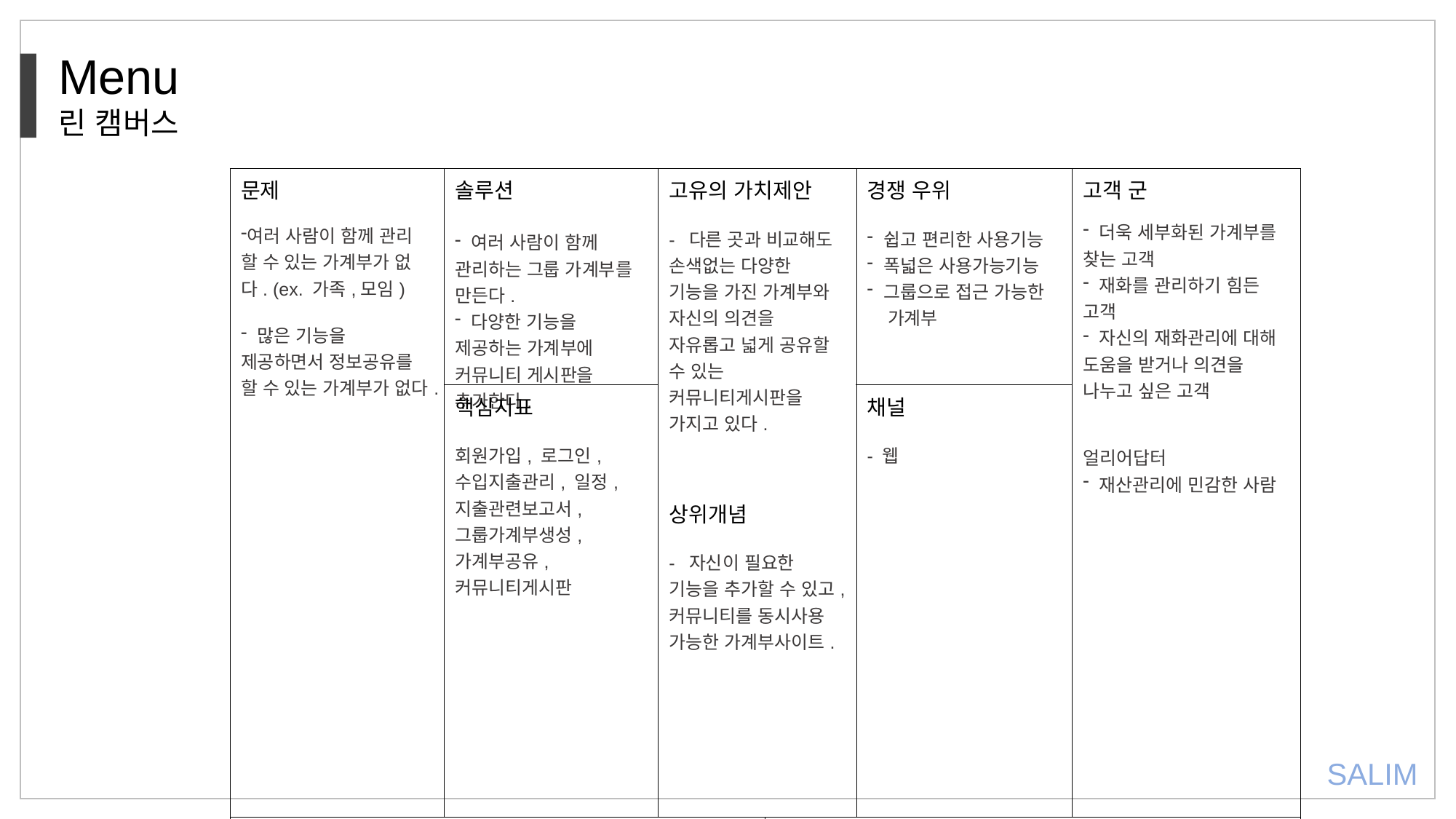

Menu
린 캠버스

| 문제 여러 사람이 함께 관리 할 수 있는 가계부가 없다. (ex. 가족,모임) 많은 기능을 제공하면서 정보공유를 할 수 있는 가계부가 없다. | 솔루션 여러 사람이 함께 관리하는 그룹 가계부를 만든다. 다양한 기능을 제공하는 가계부에 커뮤니티 게시판을 추가한다. | 고유의 가치제안 - 다른 곳과 비교해도 손색없는 다양한 기능을 가진 가계부와 자신의 의견을 자유롭고 넓게 공유할 수 있는 커뮤니티게시판을 가지고 있다. 상위개념 - 자신이 필요한 기능을 추가할 수 있고, 커뮤니티를 동시사용 가능한 가계부사이트. |  | 경쟁 우위 쉽고 편리한 사용기능 폭넓은 사용가능기능 그룹으로 접근 가능한 가계부 | 고객 군 더욱 세부화된 가계부를 찾는 고객 재화를 관리하기 힘든 고객 자신의 재화관리에 대해 도움을 받거나 의견을 나누고 싶은 고객 얼리어답터 재산관리에 민감한 사람 |
| --- | --- | --- | --- | --- | --- |
|  | 핵심지표 회원가입, 로그인, 수입지출관리, 일정, 지출관련보고서, 그룹가계부생성, 가계부공유, 커뮤니티게시판 |  |  | 채널 - 웹 |  |
| 비용구조 - 유지보수비, 인건비, 서버 유지 비용 |  |  | 수익 원 광고를 통한 수익 |  |  |
SALIM